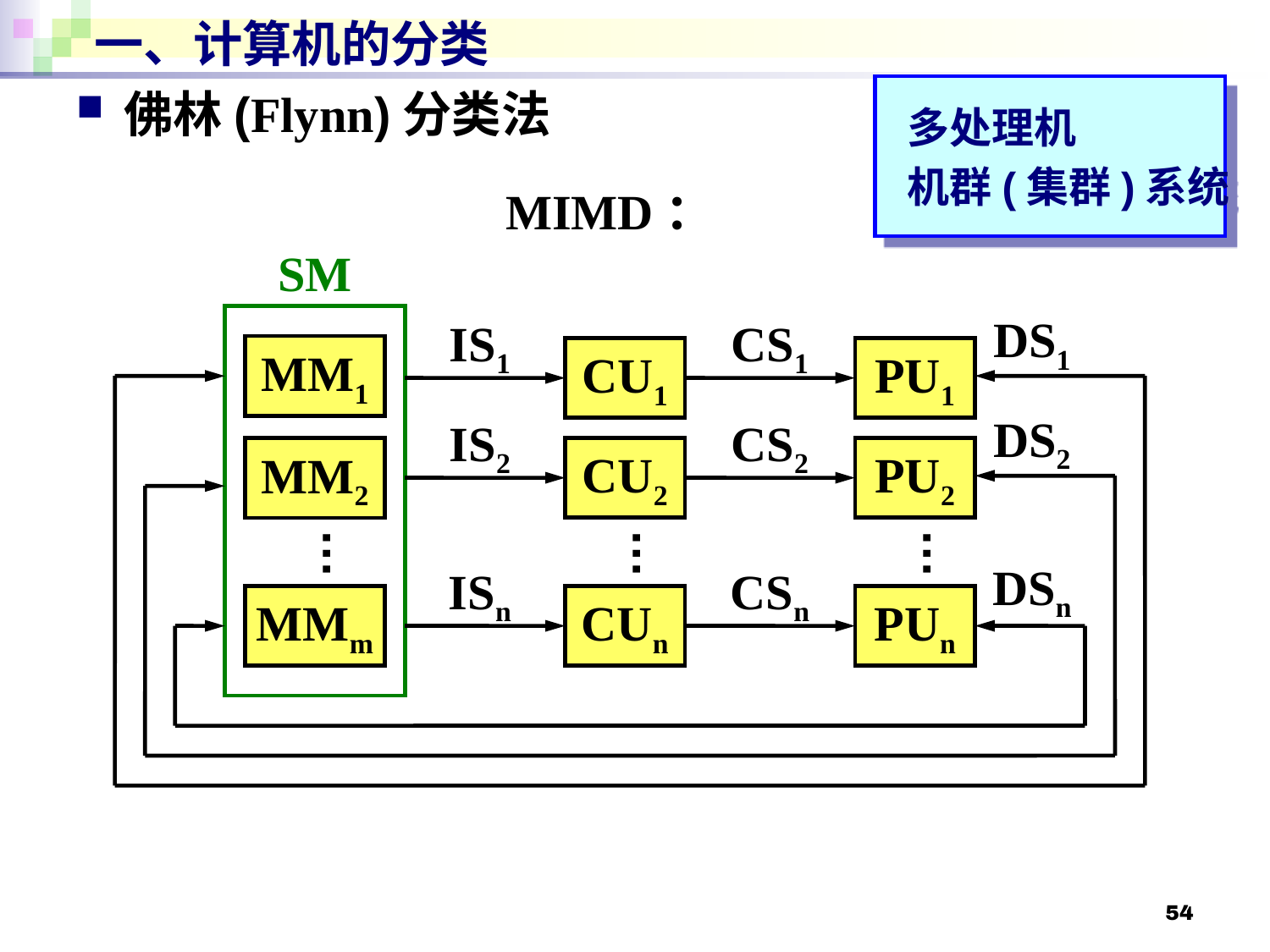

# 一、计算机的分类
佛林(Flynn)分类法
 多处理机
 机群(集群)系统
MIMD：
SM
DS1

IS1
CS1
MM1
CU1
PU1

DS2
IS2
CS2
CU2
PU2
MM2

…
…
…
DSn
ISn
CSn
MMm
CUn
PUn

54